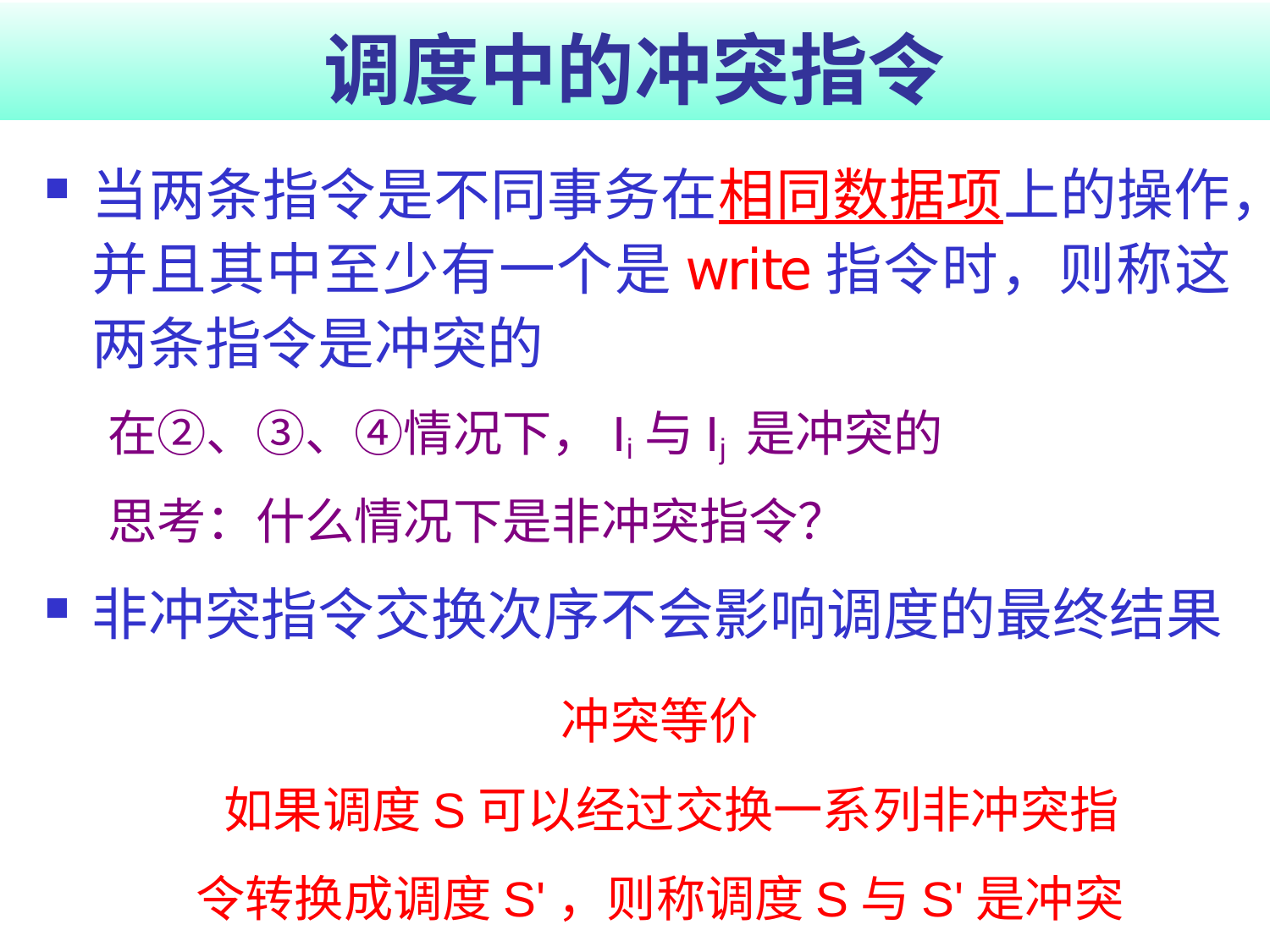

# 调度中的冲突指令
当两条指令是不同事务在相同数据项上的操作，并且其中至少有一个是write指令时，则称这两条指令是冲突的
在②、③、④情况下，Ii与Ij 是冲突的
思考：什么情况下是非冲突指令？
非冲突指令交换次序不会影响调度的最终结果
冲突等价
 如果调度S可以经过交换一系列非冲突指令转换成调度S'，则称调度S与S'是冲突等价的